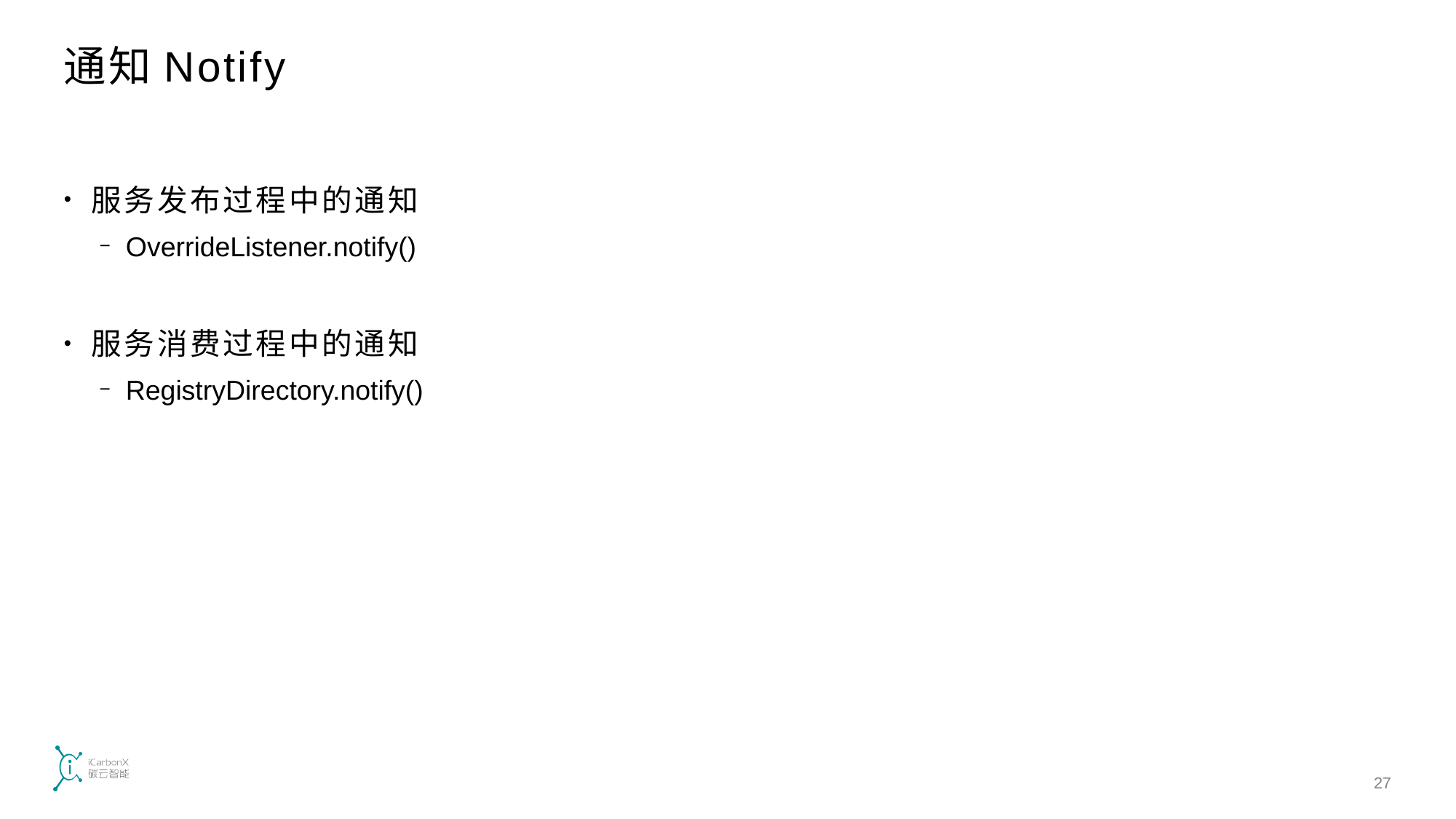

# 通知Notify

服务发布过程中的通知
OverrideListener.notify()

服务消费过程中的通知
RegistryDirectory.notify()
27